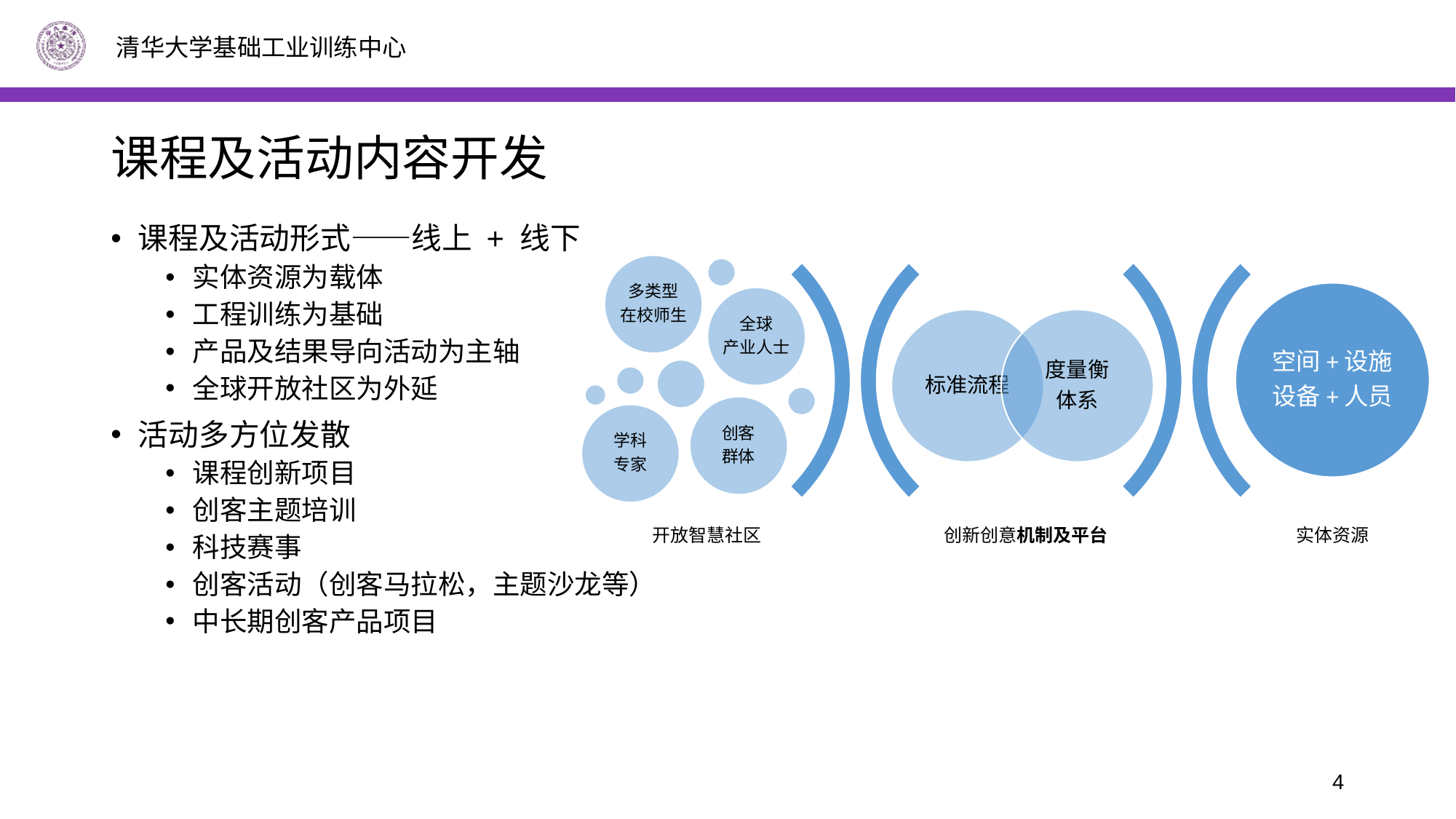

创新创意机制及平台
实体资源
标准流程
度量衡
体系
多类型
在校师生
全球
产业人士
学科
专家
创客
群体
空间+设施
设备+人员
开放智慧社区
# 课程及活动内容开发
课程及活动形式——线上 + 线下
实体资源为载体
工程训练为基础
产品及结果导向活动为主轴
全球开放社区为外延
活动多方位发散
课程创新项目
创客主题培训
科技赛事
创客活动（创客马拉松，主题沙龙等）
中长期创客产品项目
4